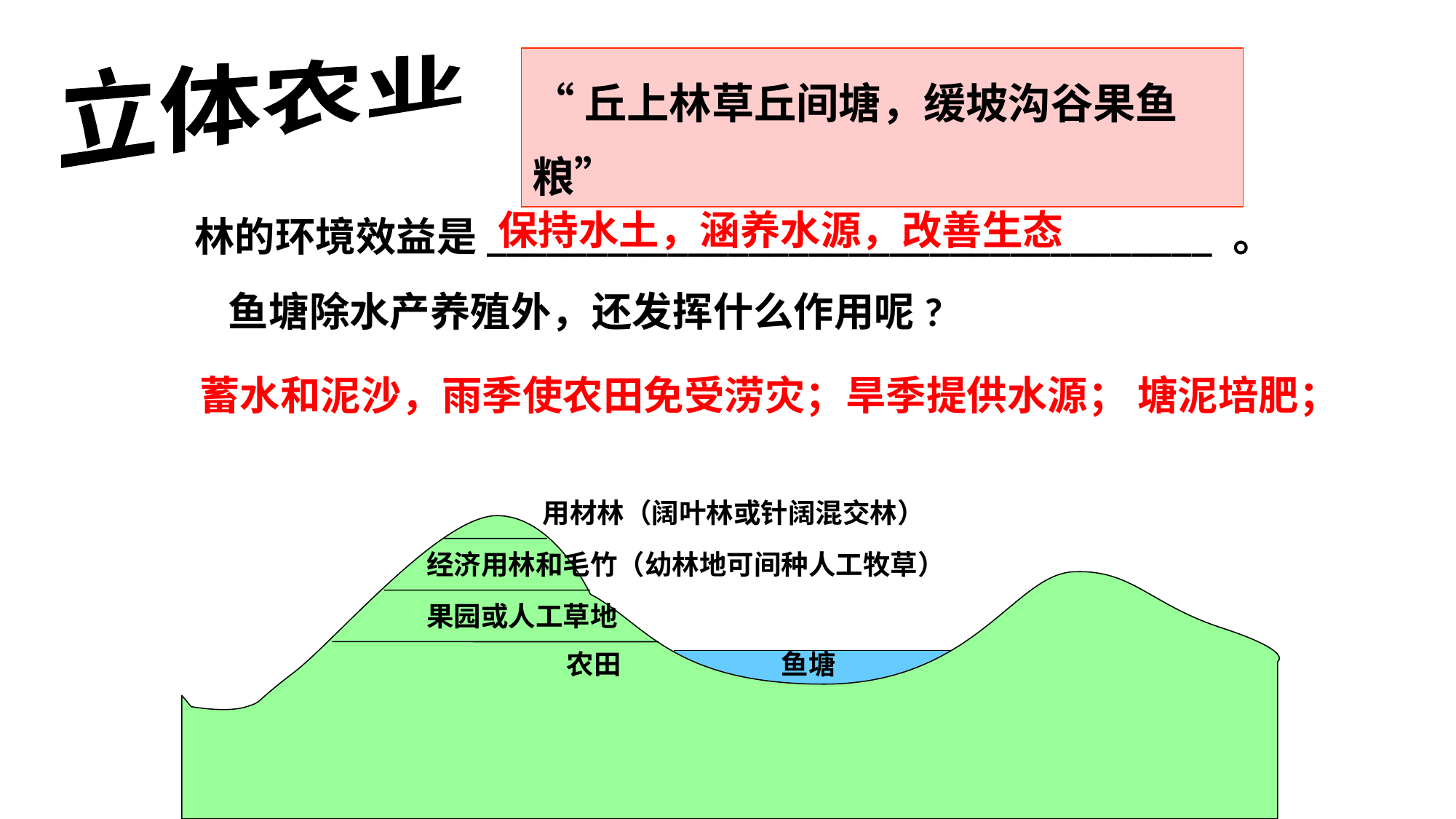

“丘上林草丘间塘，缓坡沟谷果鱼粮”
立体农业
保持水土，涵养水源，改善生态
林的环境效益是____________________________________ 。
鱼塘除水产养殖外，还发挥什么作用呢?
蓄水和泥沙，雨季使农田免受涝灾；旱季提供水源； 塘泥培肥；
 用材林（阔叶林或针阔混交林）

经济用林和毛竹（幼林地可间种人工牧草）
果园或人工草地
农田
鱼塘